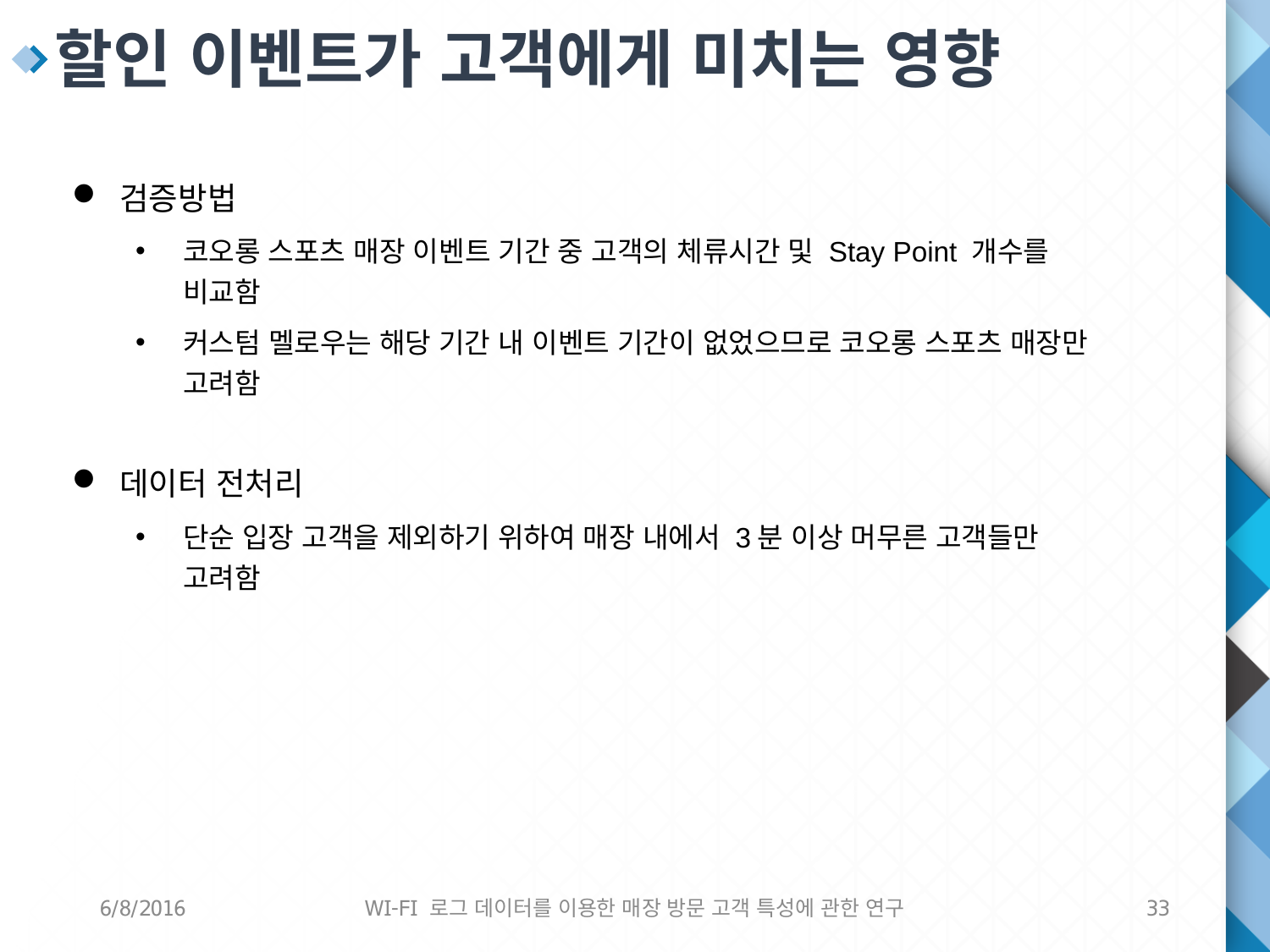

할인 이벤트가 고객에게 미치는 영향

검증방법
코오롱 스포츠 매장 이벤트 기간 중 고객의 체류시간 및 Stay Point 개수를 비교함
커스텀 멜로우는 해당 기간 내 이벤트 기간이 없었으므로 코오롱 스포츠 매장만 고려함

데이터 전처리
단순 입장 고객을 제외하기 위하여 매장 내에서 3분 이상 머무른 고객들만 고려함

6/8/2016
WI-FI 로그 데이터를 이용한 매장 방문 고객 특성에 관한 연구
33